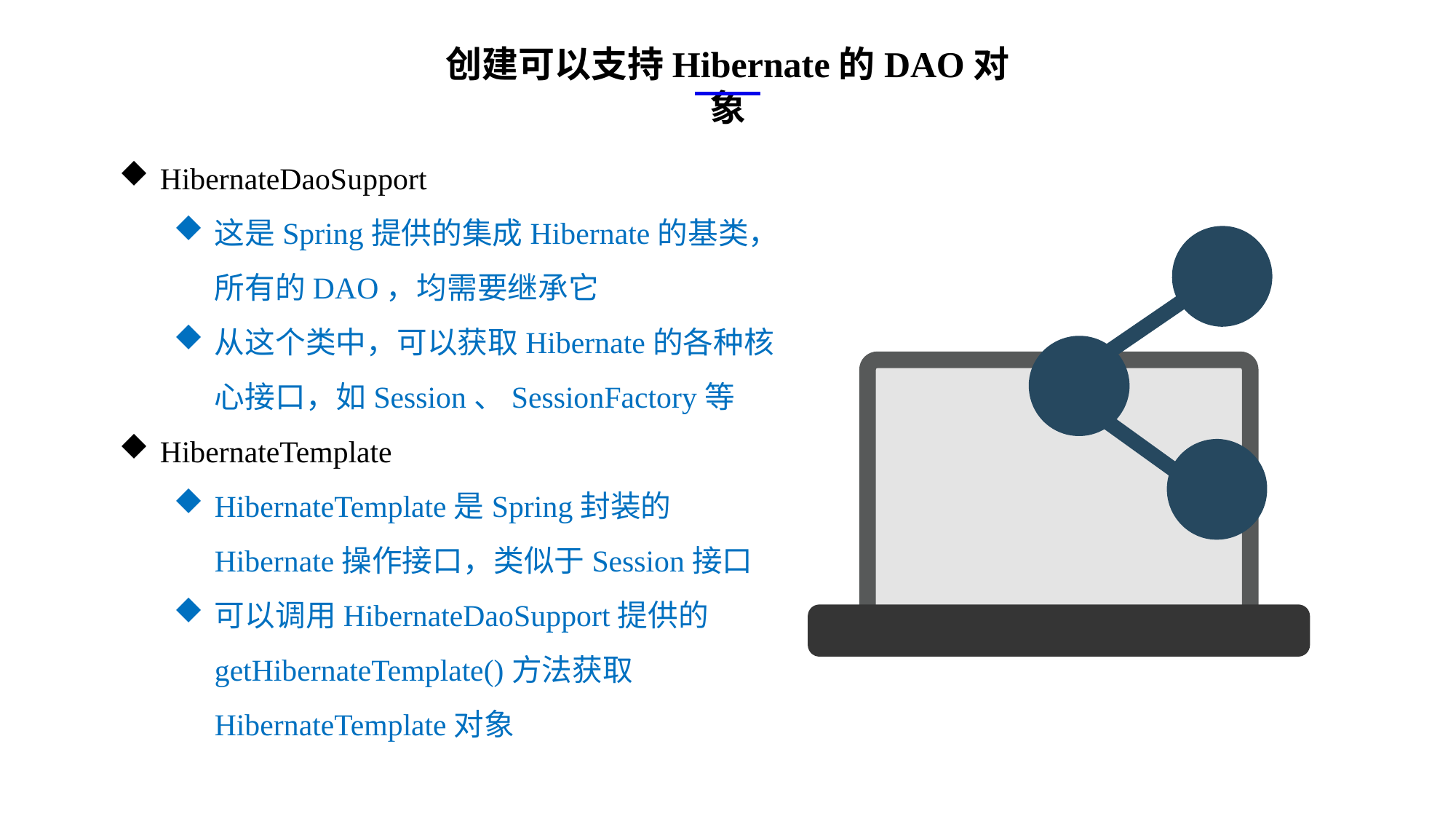

创建可以支持Hibernate的DAO对象
HibernateDaoSupport
这是Spring提供的集成Hibernate的基类，所有的DAO，均需要继承它
从这个类中，可以获取Hibernate的各种核心接口，如Session、SessionFactory等
HibernateTemplate
HibernateTemplate是Spring封装的Hibernate操作接口，类似于Session接口
可以调用HibernateDaoSupport提供的getHibernateTemplate()方法获取HibernateTemplate对象
e7d195523061f1c0ae0eb3eed39d2bcef4622b2499a05fe6567B54A876BEB457BD1EB8EBE9915191D1FA2E860D28D251AB291D9CBBDD28D4BD16020FD75D8281481517FC21E86E4C931520AFA1087E92E357E3DB373CA326F6F926B1A67F681E99E875FFD293B2C32B3919AE4D43F9436862A7DD54F9346DF3662D8AB7319030EF75D53FF682DE13